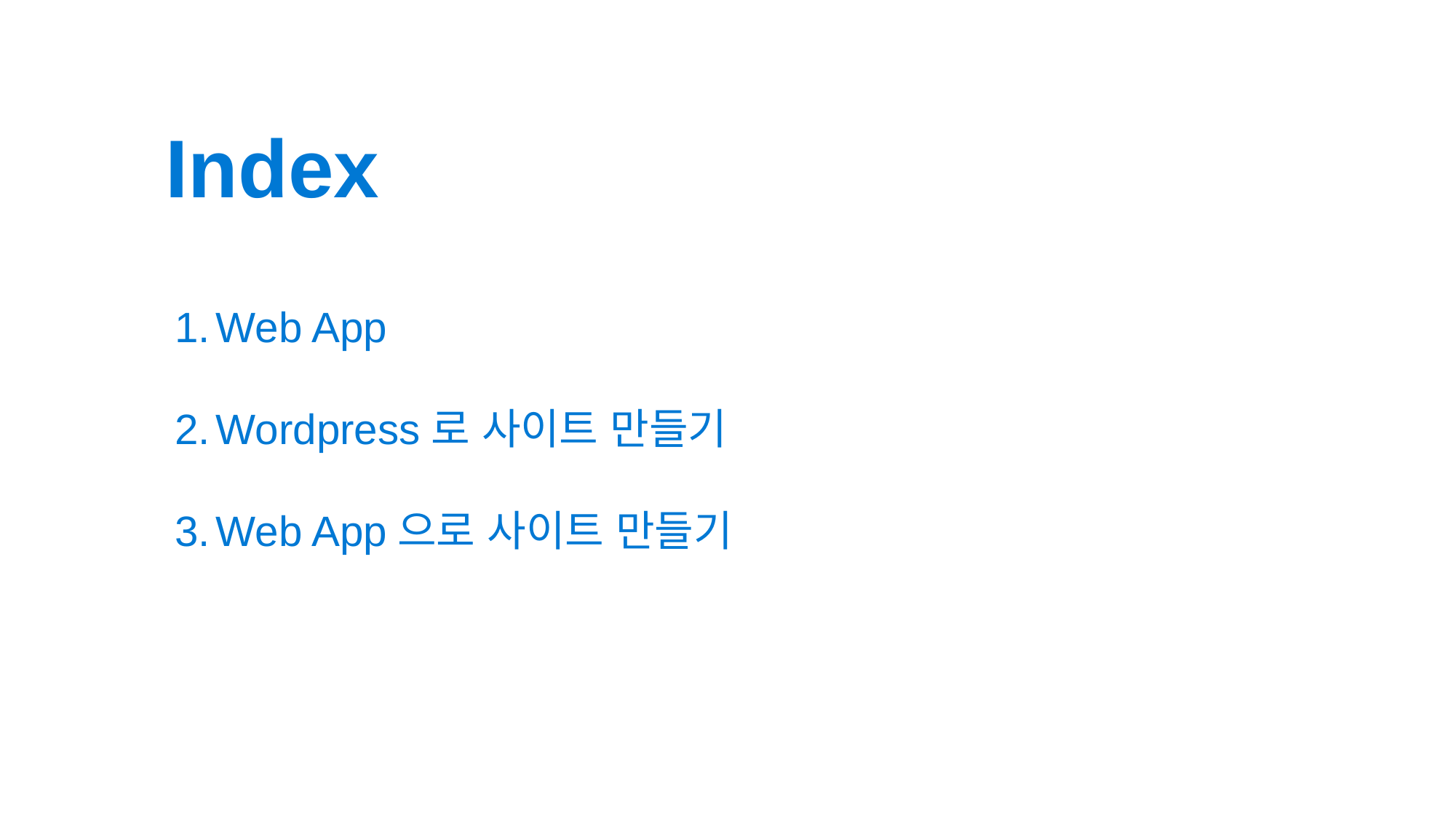

Index
Web App
Wordpress로 사이트 만들기
Web App으로 사이트 만들기